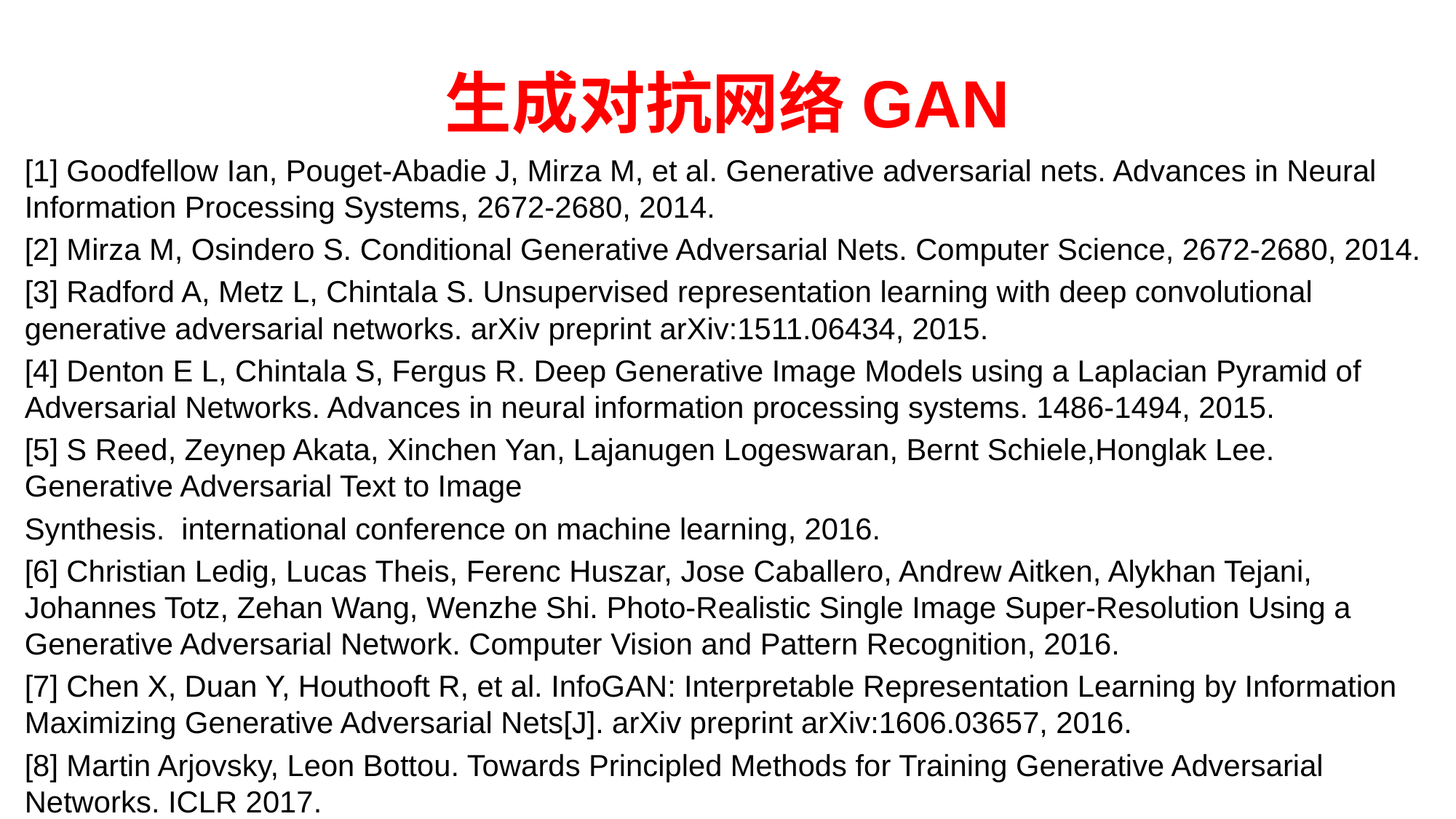

# 生成对抗网络GAN
[1] Goodfellow Ian, Pouget-Abadie J, Mirza M, et al. Generative adversarial nets. Advances in Neural Information Processing Systems, 2672-2680, 2014.
[2] Mirza M, Osindero S. Conditional Generative Adversarial Nets. Computer Science, 2672-2680, 2014.
[3] Radford A, Metz L, Chintala S. Unsupervised representation learning with deep convolutional generative adversarial networks. arXiv preprint arXiv:1511.06434, 2015.
[4] Denton E L, Chintala S, Fergus R. Deep Generative Image Models using a Laplacian Pyramid of Adversarial Networks. Advances in neural information processing systems. 1486-1494, 2015.
[5] S Reed, Zeynep Akata, Xinchen Yan, Lajanugen Logeswaran, Bernt Schiele,Honglak Lee. Generative Adversarial Text to Image
Synthesis.  international conference on machine learning, 2016.
[6] Christian Ledig, Lucas Theis, Ferenc Huszar, Jose Caballero, Andrew Aitken, Alykhan Tejani, Johannes Totz, Zehan Wang, Wenzhe Shi. Photo-Realistic Single Image Super-Resolution Using a Generative Adversarial Network. Computer Vision and Pattern Recognition, 2016.
[7] Chen X, Duan Y, Houthooft R, et al. InfoGAN: Interpretable Representation Learning by Information Maximizing Generative Adversarial Nets[J]. arXiv preprint arXiv:1606.03657, 2016.
[8] Martin Arjovsky, Leon Bottou. Towards Principled Methods for Training Generative Adversarial Networks. ICLR 2017.